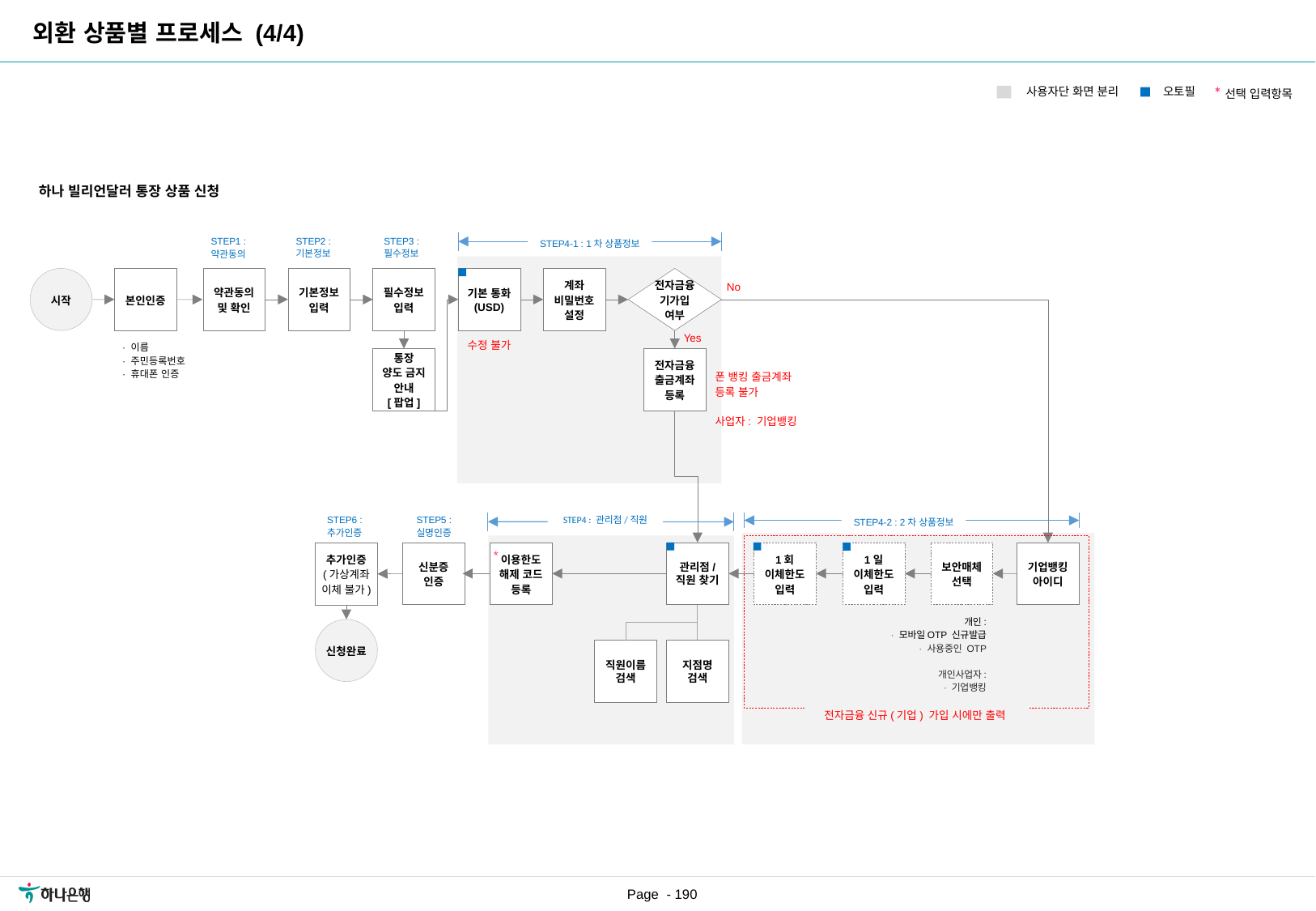

| 요구사항ID |
| --- |
| REQ\_URR\_019 |
| REQ\_URR\_024 |
|  |
|  |
|  |
|  |
|  |
외환 상품별 프로세스 (4/4)
*선택 입력항목
오토필
사용자단 화면 분리

하나 빌리언달러 통장 상품 신청
STEP2 :
기본정보
STEP3 :
필수정보
STEP1 :
약관동의
STEP4-1 : 1차 상품정보

시작
본인인증
약관동의
및 확인
기본정보
입력
필수정보
입력
기본 통화
(USD)

계좌
비밀번호
설정
전자금융
기가입
여부
No
Yes
수정 불가
· 이름
· 주민등록번호
· 휴대폰 인증
통장
양도 금지
안내
[팝업]
전자금융
출금계좌
등록
폰 뱅킹 출금계좌
등록 불가
사업자: 기업뱅킹
STEP6 :
추가인증
STEP5 :
실명인증
STEP4 : 관리점/직원
STEP4-2 : 2차 상품정보

*
신분증
인증
이용한도
해제 코드
등록
관리점/
직원 찾기

1회
이체한도
입력
1일
이체한도
입력
보안매체
선택
기업뱅킹
아이디

추가인증
(가상계좌
이체 불가)
개인:
· 모바일OTP 신규발급
· 사용중인 OTP

개인사업자:
· 기업뱅킹
신청완료
지점명
검색
직원이름
검색
전자금융 신규(기업) 가입 시에만 출력